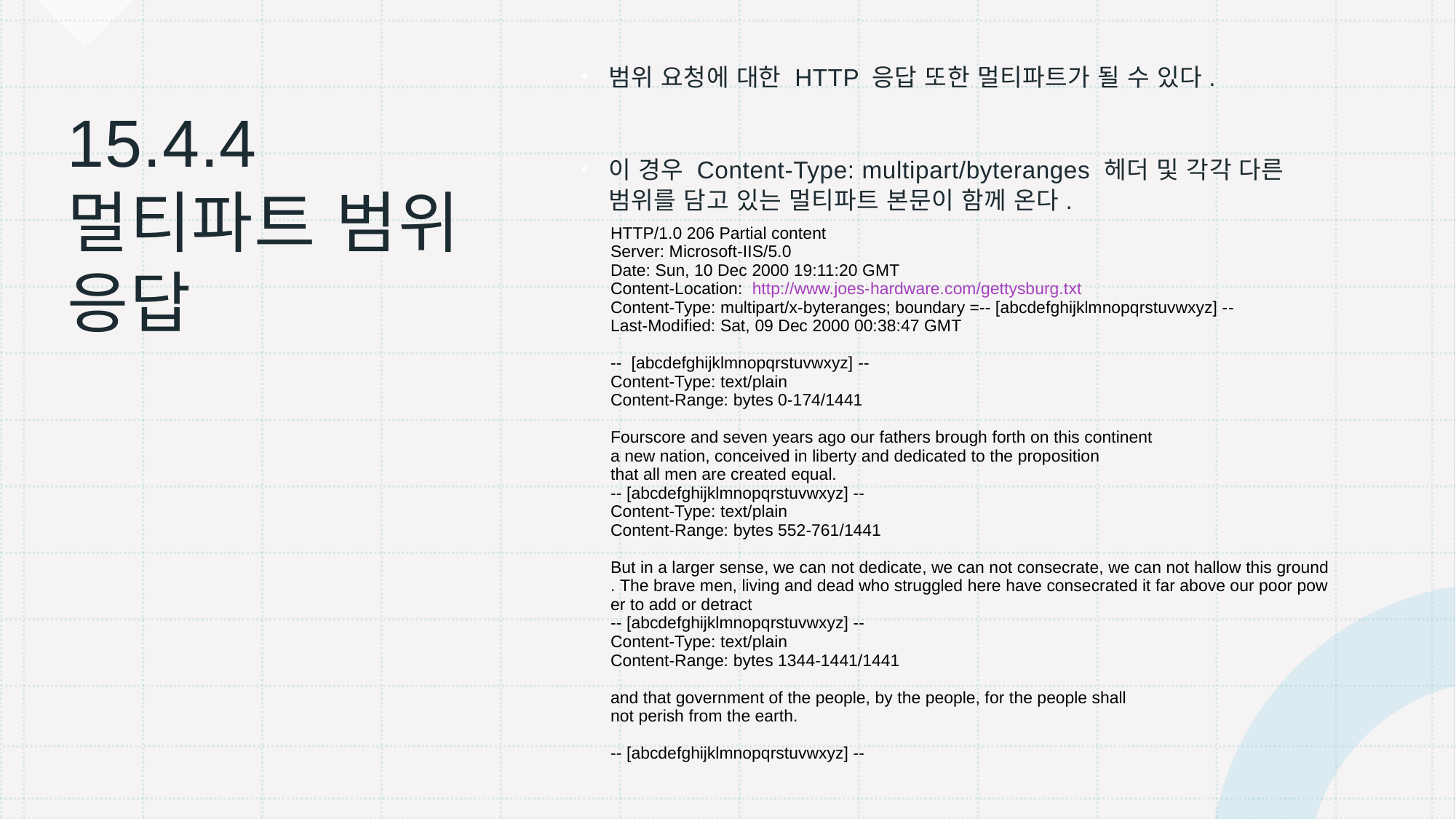

범위 요청에 대한 HTTP 응답 또한 멀티파트가 될 수 있다.

이 경우 Content-Type: multipart/byteranges 헤더 및 각각 다른 범위를 담고 있는 멀티파트 본문이 함께 온다.

# 15.4.4 멀티파트 범위 응답
| HTTP/1.0 206 Partial content  Server: Microsoft-IIS/5.0   Date: Sun, 10 Dec 2000 19:11:20 GMT  Content-Location:  http://www.joes-hardware.com/gettysburg.txt  Content-Type: multipart/x-byteranges; boundary =-- [abcdefghijklmnopqrstuvwxyz] -- Last-Modified: Sat, 09 Dec 2000 00:38:47 GMT  --  [abcdefghijklmnopqrstuvwxyz] -- Content-Type: text/plain Content-Range: bytes 0-174/1441  Fourscore and seven years ago our fathers brough forth on this continent  a new nation, conceived in liberty and dedicated to the proposition  that all men are created equal.  -- [abcdefghijklmnopqrstuvwxyz] --  Content-Type: text/plain  Content-Range: bytes 552-761/1441  But in a larger sense, we can not dedicate, we can not consecrate, we can not hallow this ground. The brave men, living and dead who struggled here have consecrated it far above our poor power to add or detract -- [abcdefghijklmnopqrstuvwxyz] --  Content-Type: text/plain  Content-Range: bytes 1344-1441/1441  and that government of the people, by the people, for the people shall  not perish from the earth.  -- [abcdefghijklmnopqrstuvwxyz] -- |
| --- |